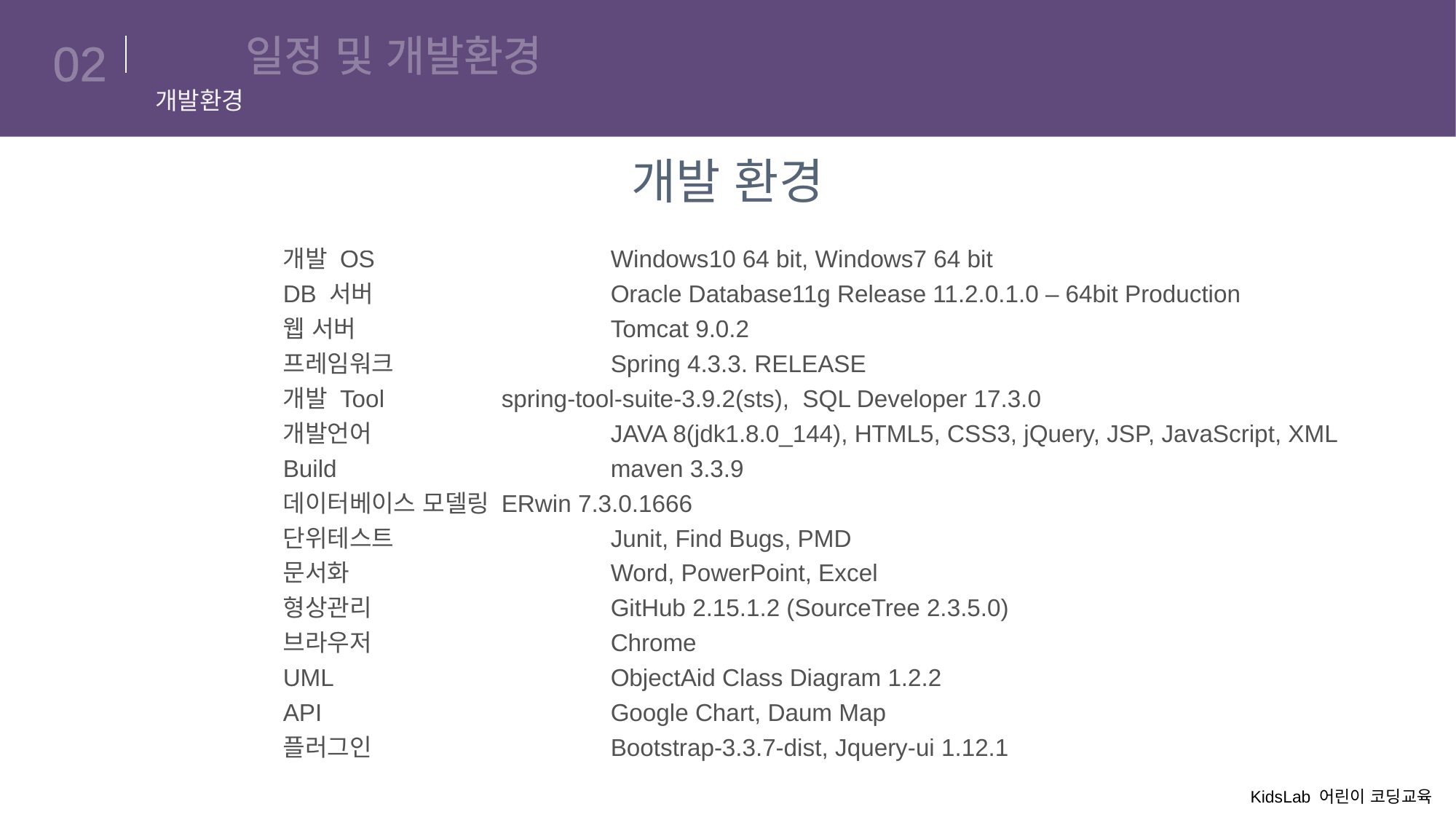

# 일정 및 개발환경
02
개발환경
개발 환경

		개발 OS			Windows10 64 bit, Windows7 64 bit
		DB 서버			Oracle Database11g Release 11.2.0.1.0 – 64bit Production
		웹 서버 			Tomcat 9.0.2
		프레임워크 		Spring 4.3.3. RELEASE
		개발 Tool 		spring-tool-suite-3.9.2(sts),  SQL Developer 17.3.0
		개발언어 			JAVA 8(jdk1.8.0_144), HTML5, CSS3, jQuery, JSP, JavaScript, XML
		Build 			maven 3.3.9
		데이터베이스 모델링	ERwin 7.3.0.1666
		단위테스트 		Junit, Find Bugs, PMD
		문서화 			Word, PowerPoint, Excel
		형상관리 			GitHub 2.15.1.2 (SourceTree 2.3.5.0)
		브라우저 			Chrome
		UML 			ObjectAid Class Diagram 1.2.2
		API 			Google Chart, Daum Map
		플러그인 			Bootstrap-3.3.7-dist, Jquery-ui 1.12.1